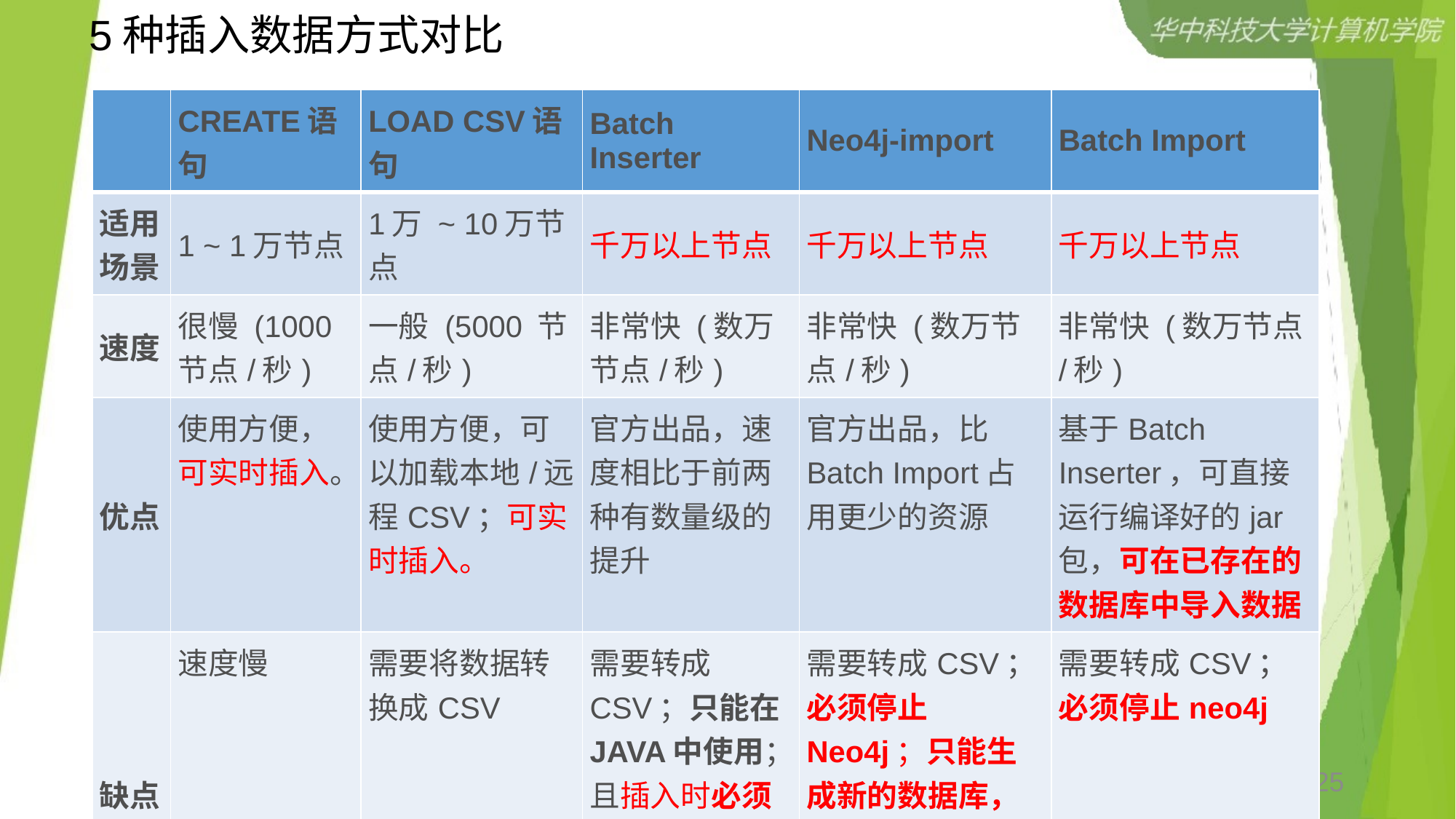

# 5种插入数据方式对比
|  | CREATE语句 | LOAD CSV语句 | Batch Inserter | Neo4j-import | Batch Import |
| --- | --- | --- | --- | --- | --- |
| 适用场景 | 1 ~ 1万节点 | 1万 ~ 10万节点 | 千万以上节点 | 千万以上节点 | 千万以上节点 |
| 速度 | 很慢 (1000 节点/秒) | 一般 (5000 节点/秒) | 非常快 (数万节点/秒) | 非常快 (数万节点/秒) | 非常快 (数万节点/秒) |
| 优点 | 使用方便，可实时插入。 | 使用方便，可以加载本地/远程CSV；可实时插入。 | 官方出品，速度相比于前两种有数量级的提升 | 官方出品，比Batch Import占用更少的资源 | 基于Batch Inserter，可直接运行编译好的jar包，可在已存在的数据库中导入数据 |
| 缺点 | 速度慢 | 需要将数据转换成CSV | 需要转成CSV；只能在JAVA中使用；且插入时必须停止Neo4j | 需要转成CSV；必须停止Neo4j；只能生成新的数据库，而不能在已存在的数据库中插入数据。 | 需要转成CSV；必须停止neo4j |
125